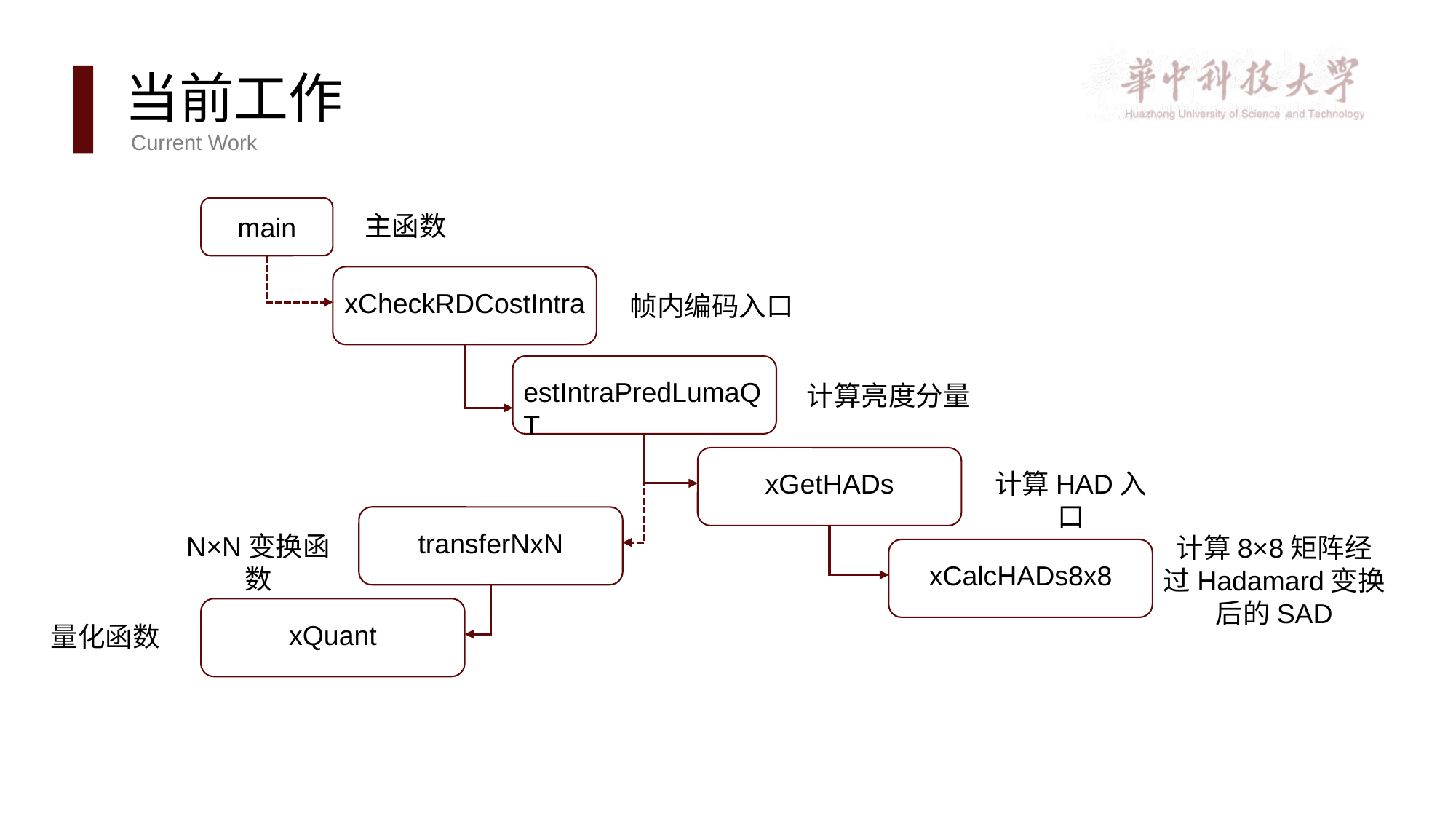

论文答辩
论文答辩

论文答辩
当前工作
 Current Work

主函数
main

xCheckRDCostIntra
帧内编码入口

estIntraPredLumaQT
计算亮度分量

计算HAD入口
xGetHADs

transferNxN
N×N变换函数
计算8×8矩阵经过Hadamard变换后的SAD

xCalcHADs8x8

xQuant
量化函数